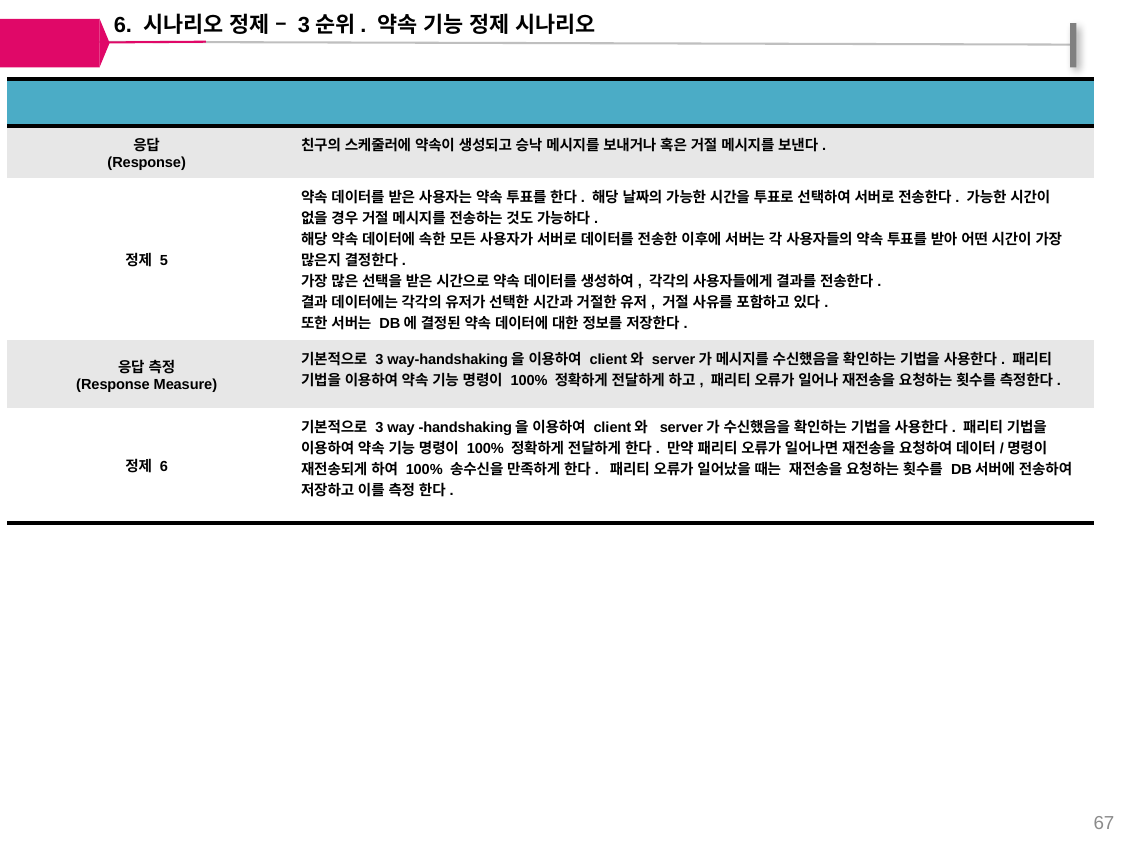

6. 시나리오 정제 – 3순위. 약속 기능 정제 시나리오
| 항목 | 내용 |
| --- | --- |
| 응답 (Response) | 친구의 스케줄러에 약속이 생성되고 승낙 메시지를 보내거나 혹은 거절 메시지를 보낸다. |
| 정제 5 | 약속 데이터를 받은 사용자는 약속 투표를 한다. 해당 날짜의 가능한 시간을 투표로 선택하여 서버로 전송한다. 가능한 시간이 없을 경우 거절 메시지를 전송하는 것도 가능하다. 해당 약속 데이터에 속한 모든 사용자가 서버로 데이터를 전송한 이후에 서버는 각 사용자들의 약속 투표를 받아 어떤 시간이 가장 많은지 결정한다. 가장 많은 선택을 받은 시간으로 약속 데이터를 생성하여, 각각의 사용자들에게 결과를 전송한다. 결과 데이터에는 각각의 유저가 선택한 시간과 거절한 유저, 거절 사유를 포함하고 있다. 또한 서버는 DB에 결정된 약속 데이터에 대한 정보를 저장한다. |
| 응답 측정 (Response Measure) | 기본적으로 3 way-handshaking을 이용하여 client와 server가 메시지를 수신했음을 확인하는 기법을 사용한다. 패리티 기법을 이용하여 약속 기능 명령이 100% 정확하게 전달하게 하고, 패리티 오류가 일어나 재전송을 요청하는 횟수를 측정한다. |
| 정제 6 | 기본적으로 3 way -handshaking을 이용하여 client와 server가 수신했음을 확인하는 기법을 사용한다. 패리티 기법을 이용하여 약속 기능 명령이 100% 정확하게 전달하게 한다. 만약 패리티 오류가 일어나면 재전송을 요청하여 데이터/명령이 재전송되게 하여 100% 송수신을 만족하게 한다. 패리티 오류가 일어났을 때는 재전송을 요청하는 횟수를 DB서버에 전송하여 저장하고 이를 측정 한다. |
67